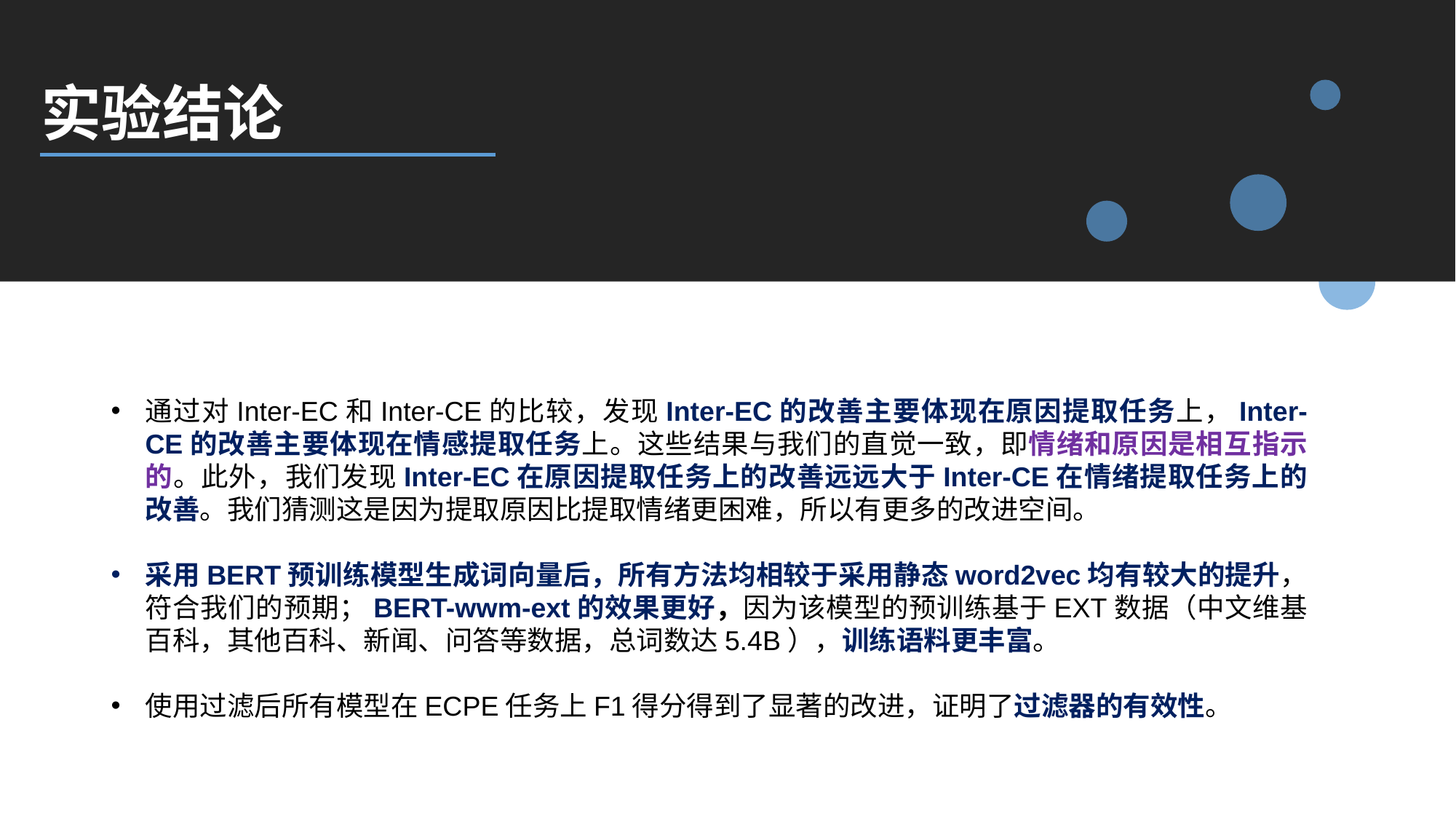

实验结论

通过对Inter-EC和Inter-CE的比较，发现Inter-EC的改善主要体现在原因提取任务上，Inter-CE的改善主要体现在情感提取任务上。这些结果与我们的直觉一致，即情绪和原因是相互指示的。此外，我们发现Inter-EC在原因提取任务上的改善远远大于Inter-CE在情绪提取任务上的改善。我们猜测这是因为提取原因比提取情绪更困难，所以有更多的改进空间。

采用BERT预训练模型生成词向量后，所有方法均相较于采用静态word2vec均有较大的提升，符合我们的预期；BERT-wwm-ext的效果更好，因为该模型的预训练基于EXT数据（中文维基百科，其他百科、新闻、问答等数据，总词数达5.4B），训练语料更丰富。

使用过滤后所有模型在ECPE任务上F1得分得到了显著的改进，证明了过滤器的有效性。